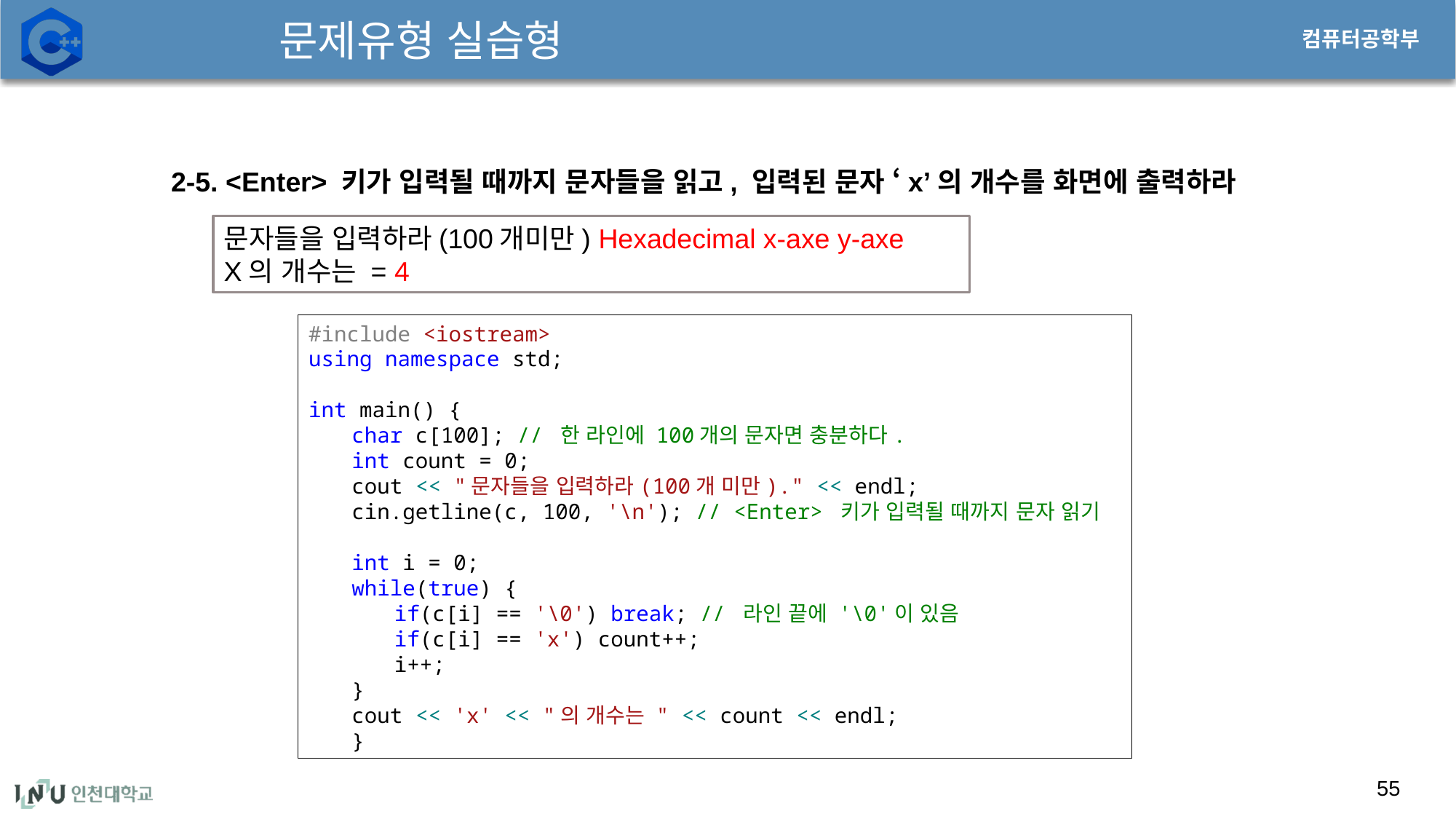

# 문제유형 실습형
2-5. <Enter> 키가 입력될 때까지 문자들을 읽고, 입력된 문자 ‘x’의 개수를 화면에 출력하라

문자들을 입력하라(100개미만) Hexadecimal x-axe y-axe
X의 개수는 = 4
#include <iostream>
using namespace std;

int main() {
char c[100]; // 한 라인에 100개의 문자면 충분하다.
int count = 0;
cout << "문자들을 입력하라(100개 미만)." << endl;
cin.getline(c, 100, '\n'); // <Enter> 키가 입력될 때까지 문자 읽기

int i = 0;
while(true) {
if(c[i] == '\0') break; // 라인 끝에 '\0'이 있음
if(c[i] == 'x') count++;
i++;
}
cout << 'x' << "의 개수는 " << count << endl;
}